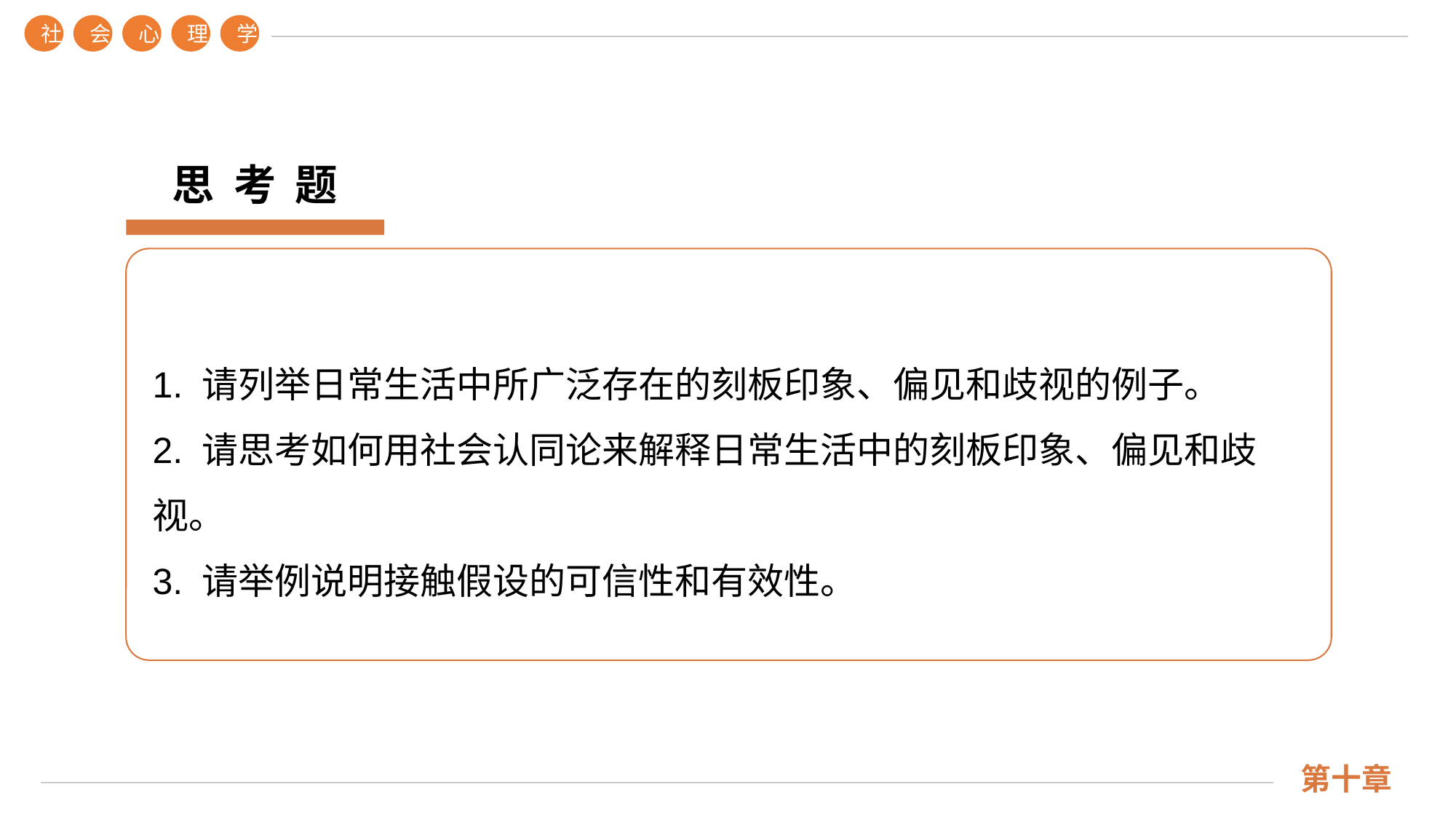

社
会
心
理
学
第十章

思  考  题

1. 请列举日常生活中所广泛存在的刻板印象、偏见和歧视的例子。
2. 请思考如何用社会认同论来解释日常生活中的刻板印象、偏见和歧视。
3. 请举例说明接触假设的可信性和有效性。